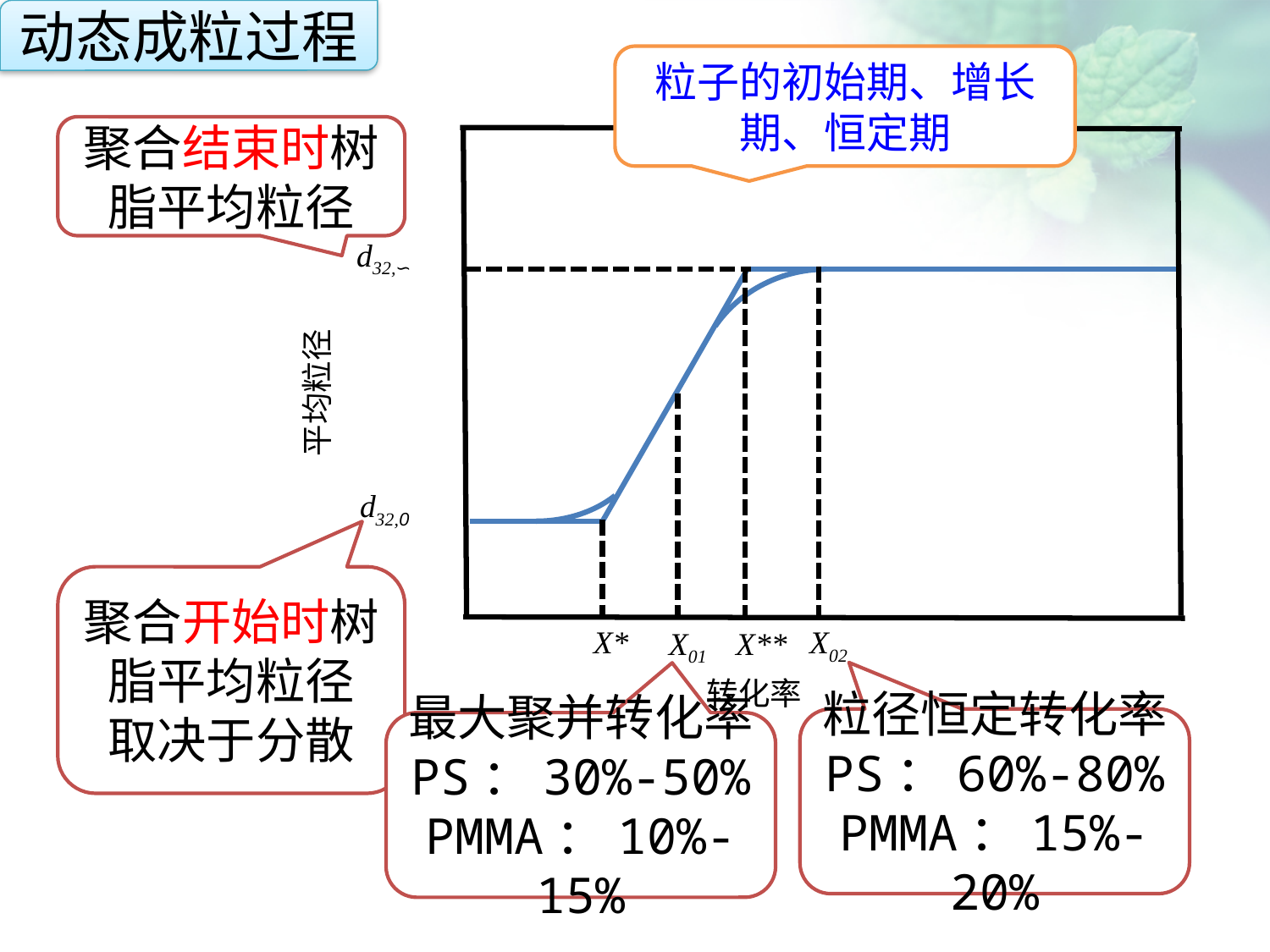

动态成粒过程
粒子的初始期、增长期、恒定期
聚合结束时树脂平均粒径
d32,∽

平均粒径
d32,0
X*
X02
X01
X**
转化率
点击添加文本
点击添加文本
聚合开始时树脂平均粒径
取决于分散
点击添加文本
粒径恒定转化率
PS：60%-80%
PMMA：15%-20%
最大聚并转化率
PS：30%-50%
PMMA：10%-15%
点击添加文本